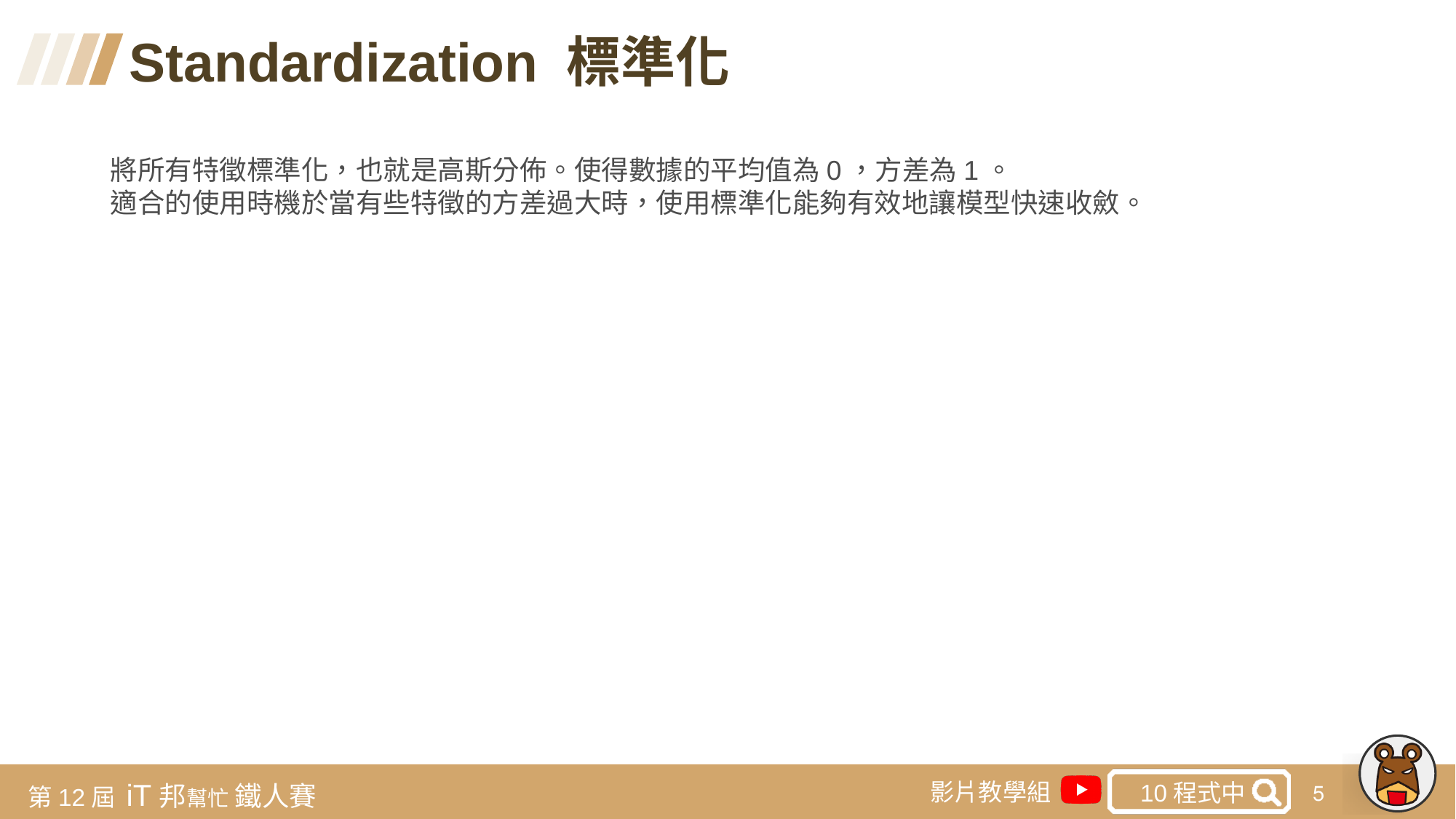

Standardization 標準化
將所有特徵標準化，也就是高斯分佈。使得數據的平均值為0，方差為1。
適合的使用時機於當有些特徵的方差過大時，使用標準化能夠有效地讓模型快速收斂。